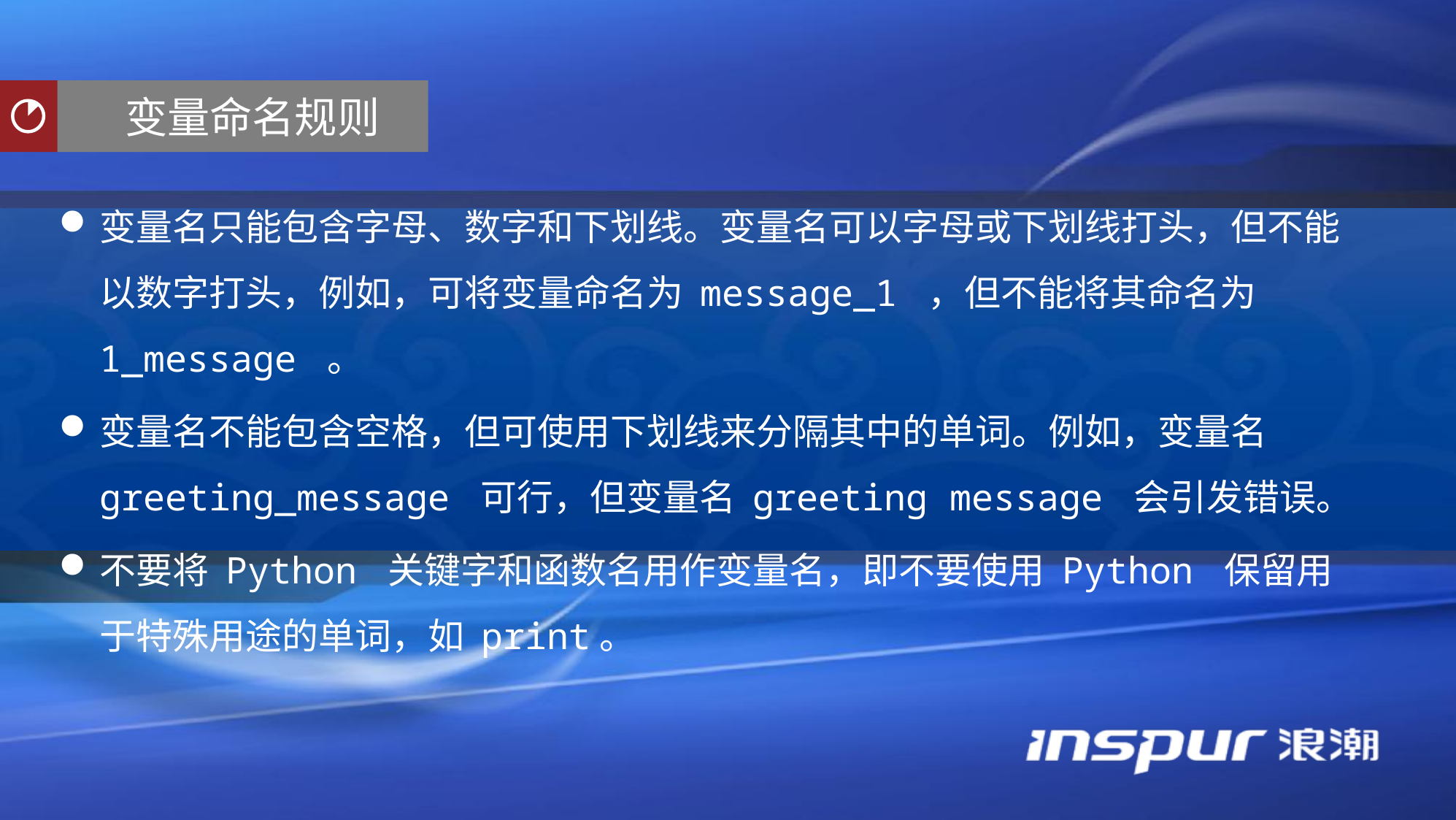

变量命名规则

变量名只能包含字母、数字和下划线。变量名可以字母或下划线打头，但不能以数字打头，例如，可将变量命名为 message_1 ，但不能将其命名为 1_message 。
变量名不能包含空格，但可使用下划线来分隔其中的单词。例如，变量名 greeting_message 可行，但变量名 greeting message 会引发错误。
不要将 Python 关键字和函数名用作变量名，即不要使用 Python 保留用于特殊用途的单词，如 print。